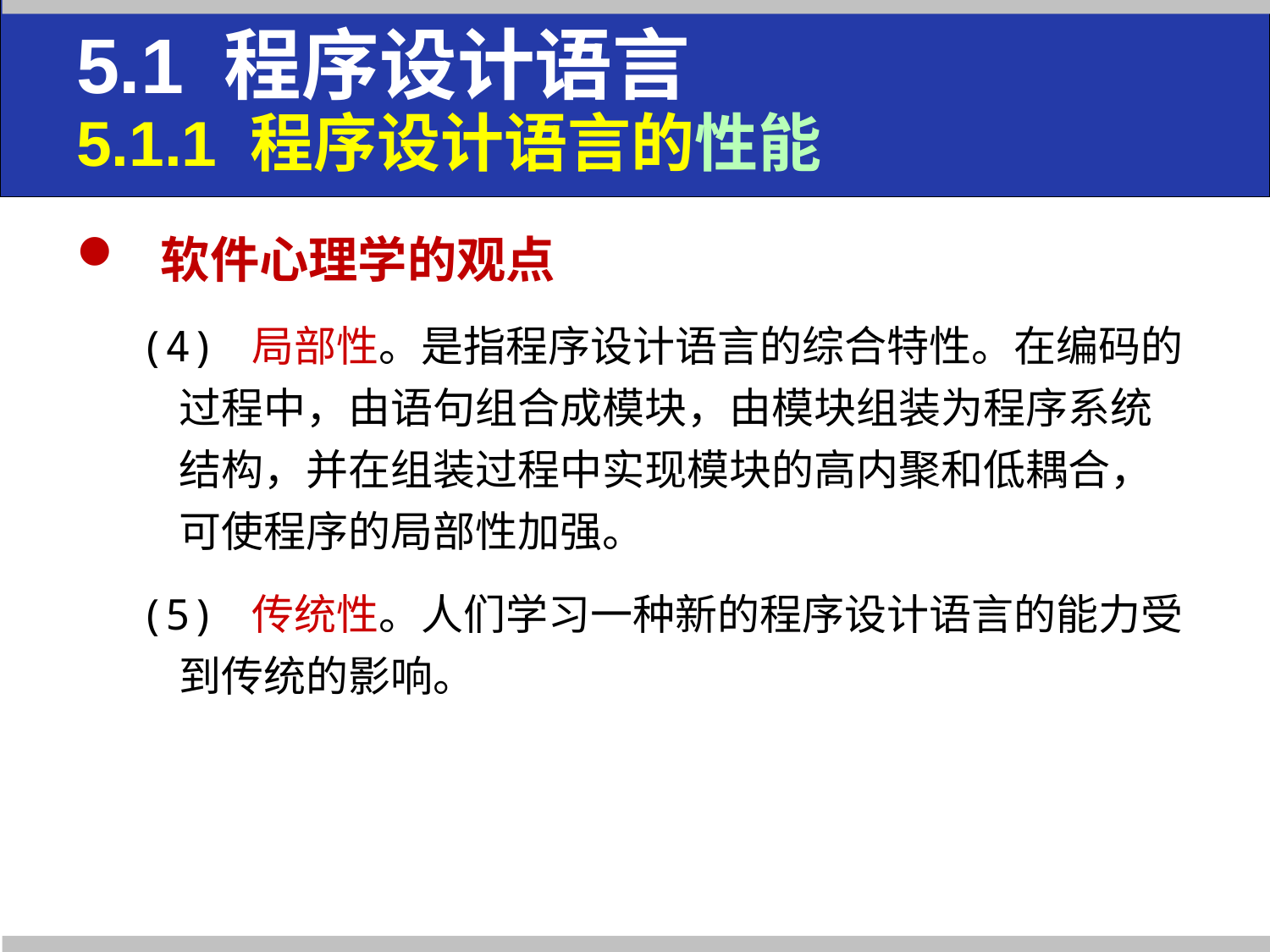

# 5.1 程序设计语言 5.1.1 程序设计语言的性能
软件心理学的观点
(4) 局部性。是指程序设计语言的综合特性。在编码的过程中，由语句组合成模块，由模块组装为程序系统结构，并在组装过程中实现模块的高内聚和低耦合，可使程序的局部性加强。
(5) 传统性。人们学习一种新的程序设计语言的能力受到传统的影响。

642